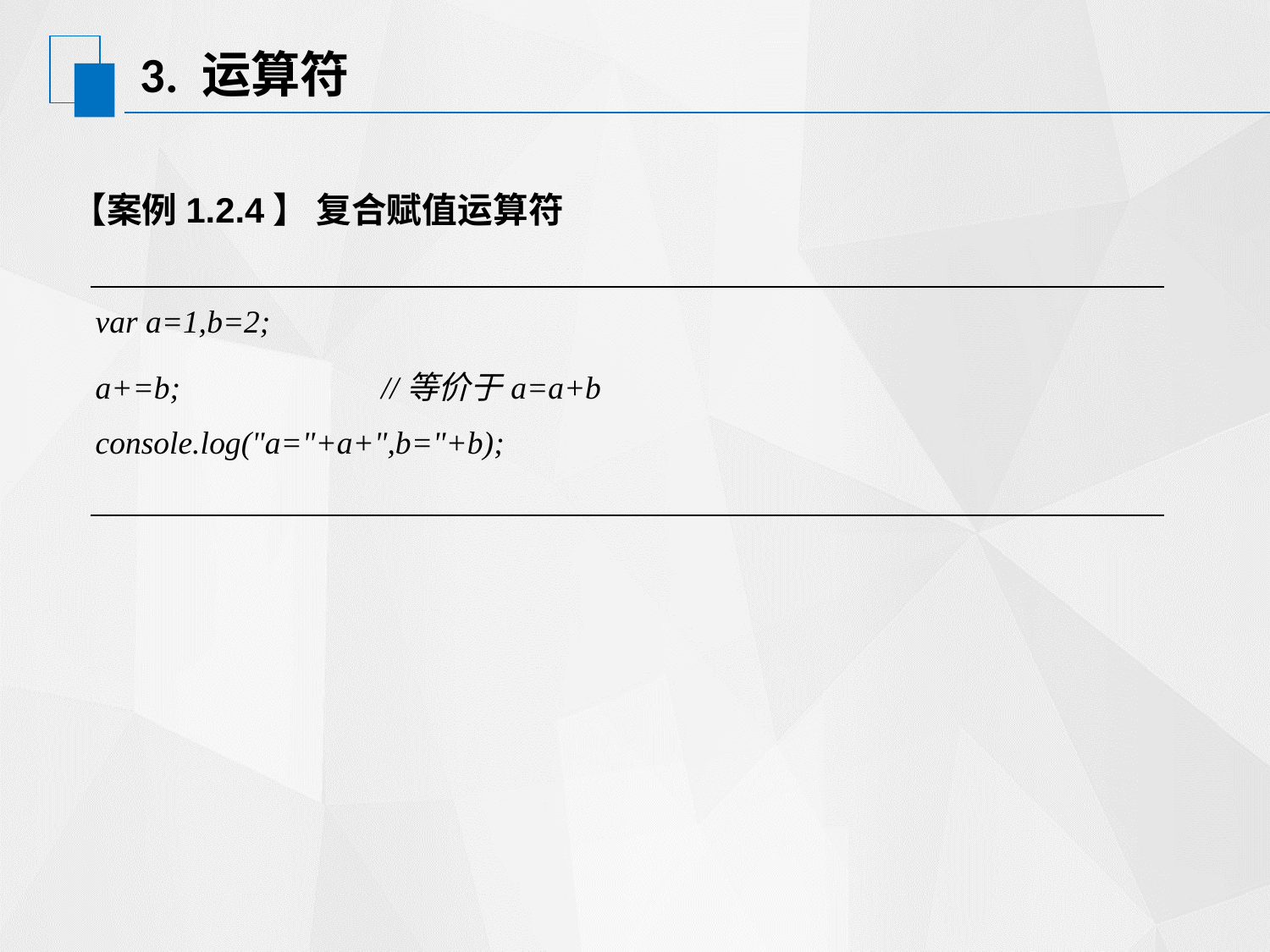

# 3. 运算符
【案例1.2.4】 复合赋值运算符
| var a=1,b=2; a+=b; //等价于a=a+b console.log("a="+a+",b="+b); |
| --- |